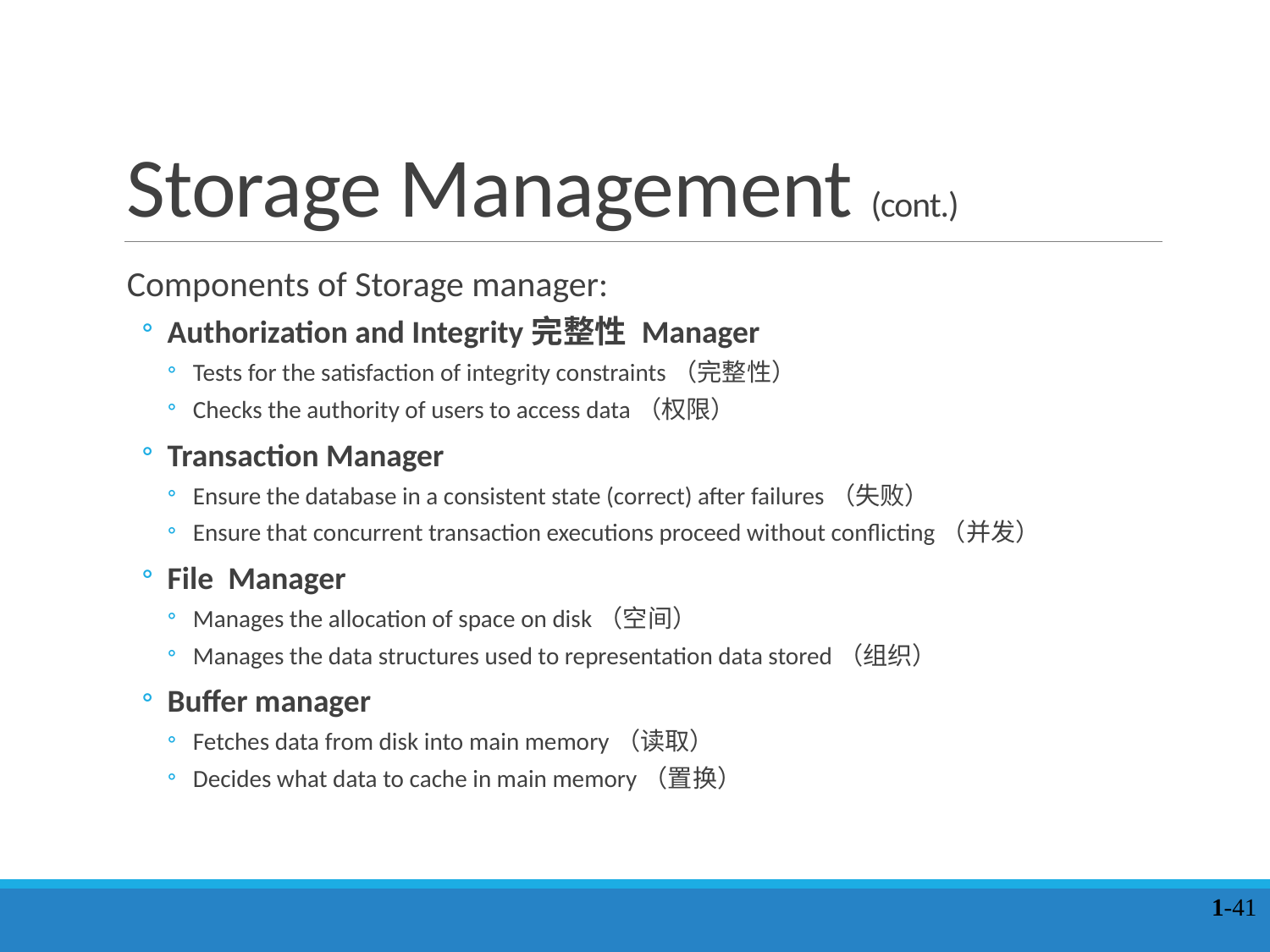

# Storage Management (cont.)
Components of Storage manager:
Authorization and Integrity完整性 Manager
Tests for the satisfaction of integrity constraints（完整性）
Checks the authority of users to access data（权限）
Transaction Manager
Ensure the database in a consistent state (correct) after failures（失败）
Ensure that concurrent transaction executions proceed without conflicting（并发）
File  Manager
Manages the allocation of space on disk（空间）
Manages the data structures used to representation data stored（组织）
Buffer manager
Fetches data from disk into main memory（读取）
Decides what data to cache in main memory（置换）
1-41